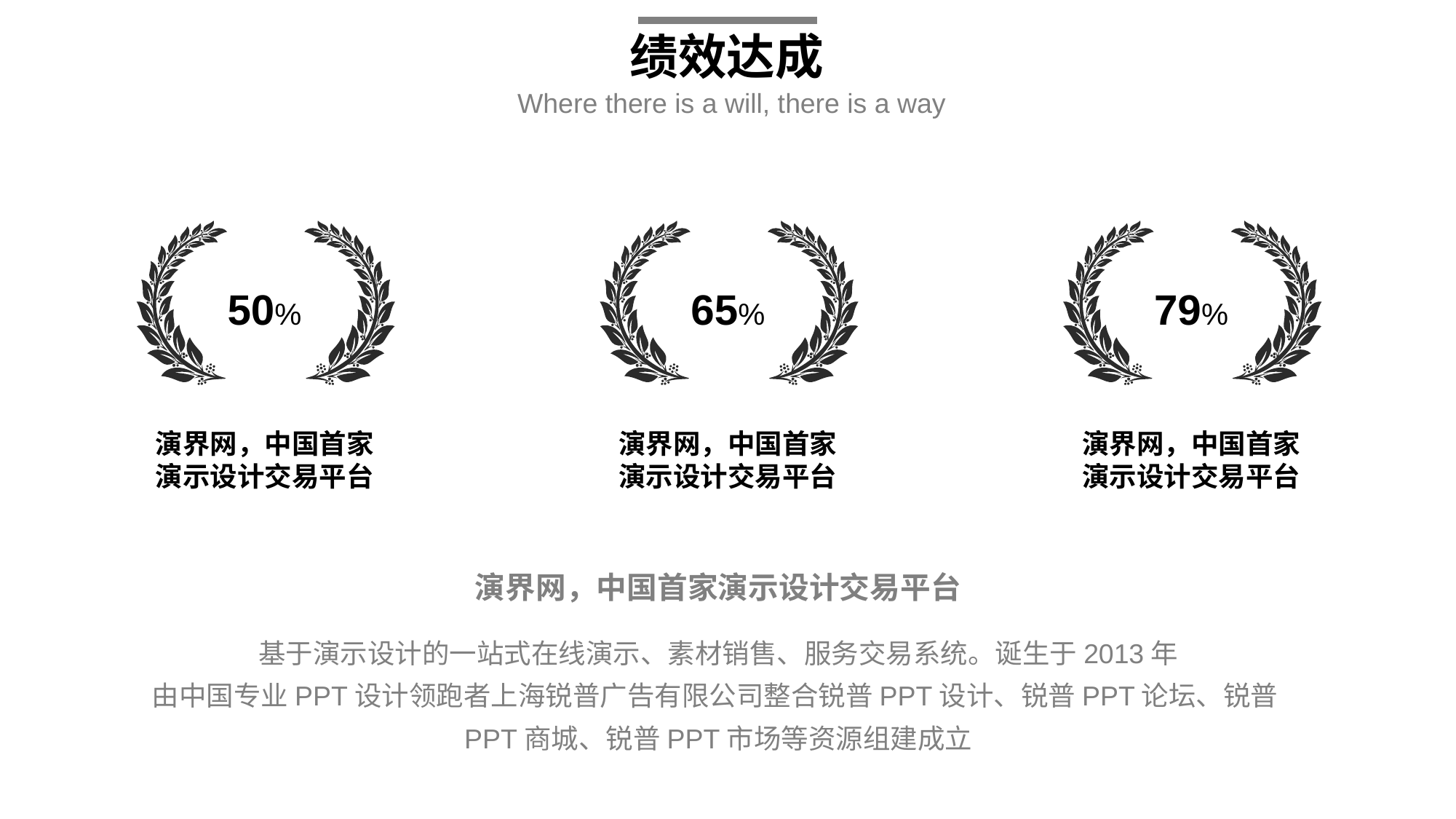

绩效达成
Where there is a will, there is a way

50%
65%
79%
演界网，中国首家演示设计交易平台

演界网，中国首家演示设计交易平台

演界网，中国首家演示设计交易平台

演界网，中国首家演示设计交易平台
基于演示设计的一站式在线演示、素材销售、服务交易系统。诞生于2013年
由中国专业PPT设计领跑者上海锐普广告有限公司整合锐普PPT设计、锐普PPT论坛、锐普PPT商城、锐普PPT市场等资源组建成立